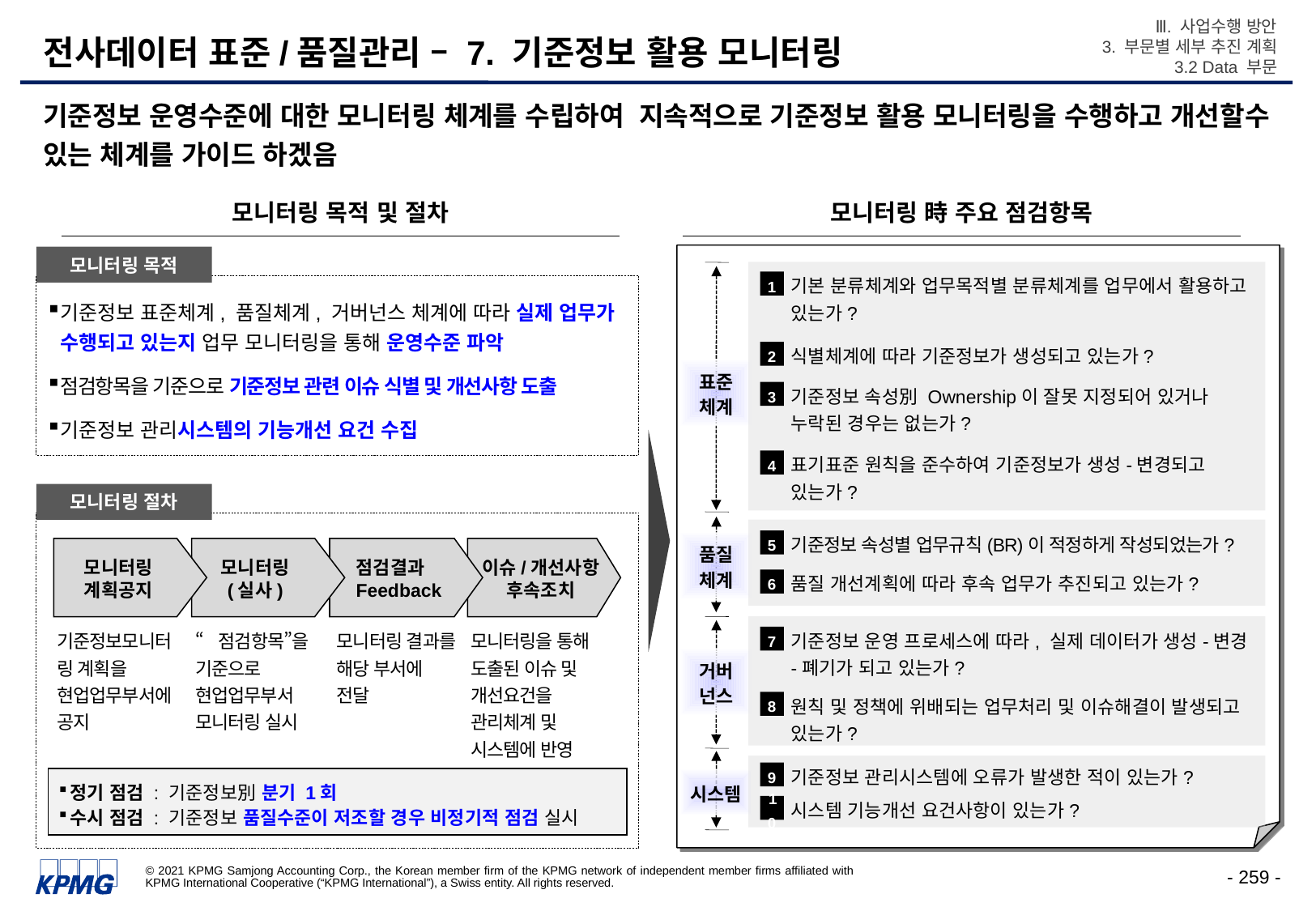

Ⅲ. 사업수행 방안
3. 부문별 세부 추진 계획
3.2 Data 부문
# 전사데이터 표준/품질관리 – 7. 기준정보 활용 모니터링
기준정보 운영수준에 대한 모니터링 체계를 수립하여  지속적으로 기준정보 활용 모니터링을 수행하고 개선할수 있는 체계를 가이드 하겠음
모니터링 時 주요 점검항목
모니터링 목적 및 절차

모니터링 목적

기본 분류체계와 업무목적별 분류체계를 업무에서 활용하고 있는가?
1

기준정보 표준체계, 품질체계, 거버넌스 체계에 따라 실제 업무가 수행되고 있는지 업무 모니터링을 통해 운영수준 파악
점검항목을 기준으로 기준정보 관련 이슈 식별 및 개선사항 도출
기준정보 관리시스템의 기능개선 요건 수집
식별체계에 따라 기준정보가 생성되고 있는가?
2
표준
체계
기준정보 속성別 Ownership이 잘못 지정되어 있거나 누락된 경우는 없는가?
3

표기표준 원칙을 준수하여 기준정보가 생성-변경되고 있는가?
4
모니터링 절차

기준정보 속성별 업무규칙(BR)이 적정하게 작성되었는가?
5
품질
체계

모니터링
계획공지
모니터링
(실사)
점검결과
Feedback
이슈/개선사항
후속조치
품질 개선계획에 따라 후속 업무가 추진되고 있는가?
6

기준정보 운영 프로세스에 따라, 실제 데이터가 생성-변경-폐기가 되고 있는가?
기준정보모니터링 계획을 현업업무부서에 공지
“점검항목”을 기준으로 현업업무부서 모니터링 실시
모니터링 결과를 해당 부서에 전달
모니터링을 통해 도출된 이슈 및 개선요건을 관리체계 및 시스템에 반영
7
거버
넌스
원칙 및 정책에 위배되는 업무처리 및 이슈해결이 발생되고 있는가?
8
기준정보 관리시스템에 오류가 발생한 적이 있는가?

9

시스템
정기 점검 : 기준정보別 분기 1회
수시 점검 : 기준정보 품질수준이 저조할 경우 비정기적 점검 실시
시스템 기능개선 요건사항이 있는가?
10